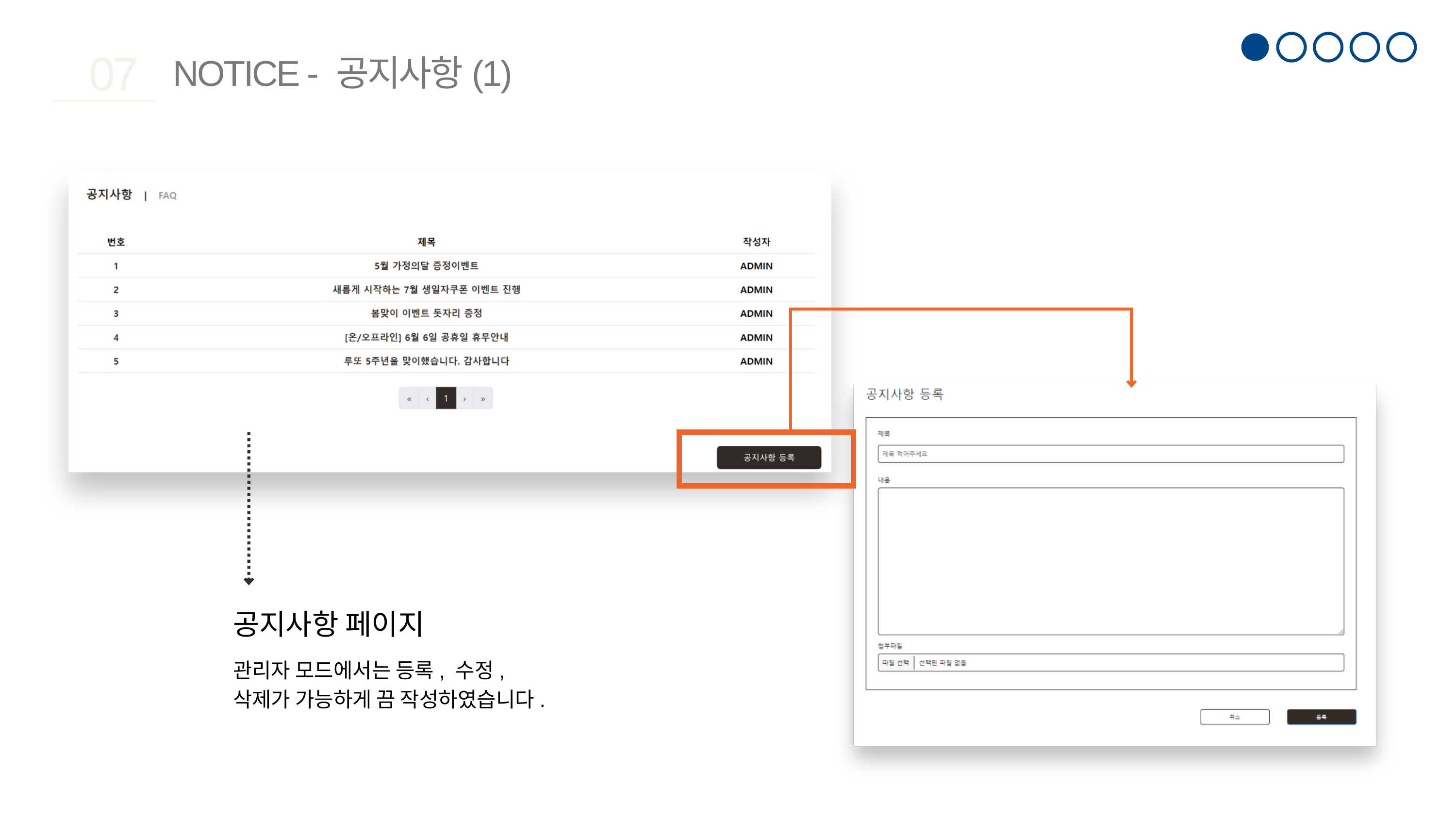

07
NOTICE - 공지사항(1)

공지사항 페이지
관리자 모드에서는 등록, 수정,
삭제가 가능하게 끔 작성하였습니다.